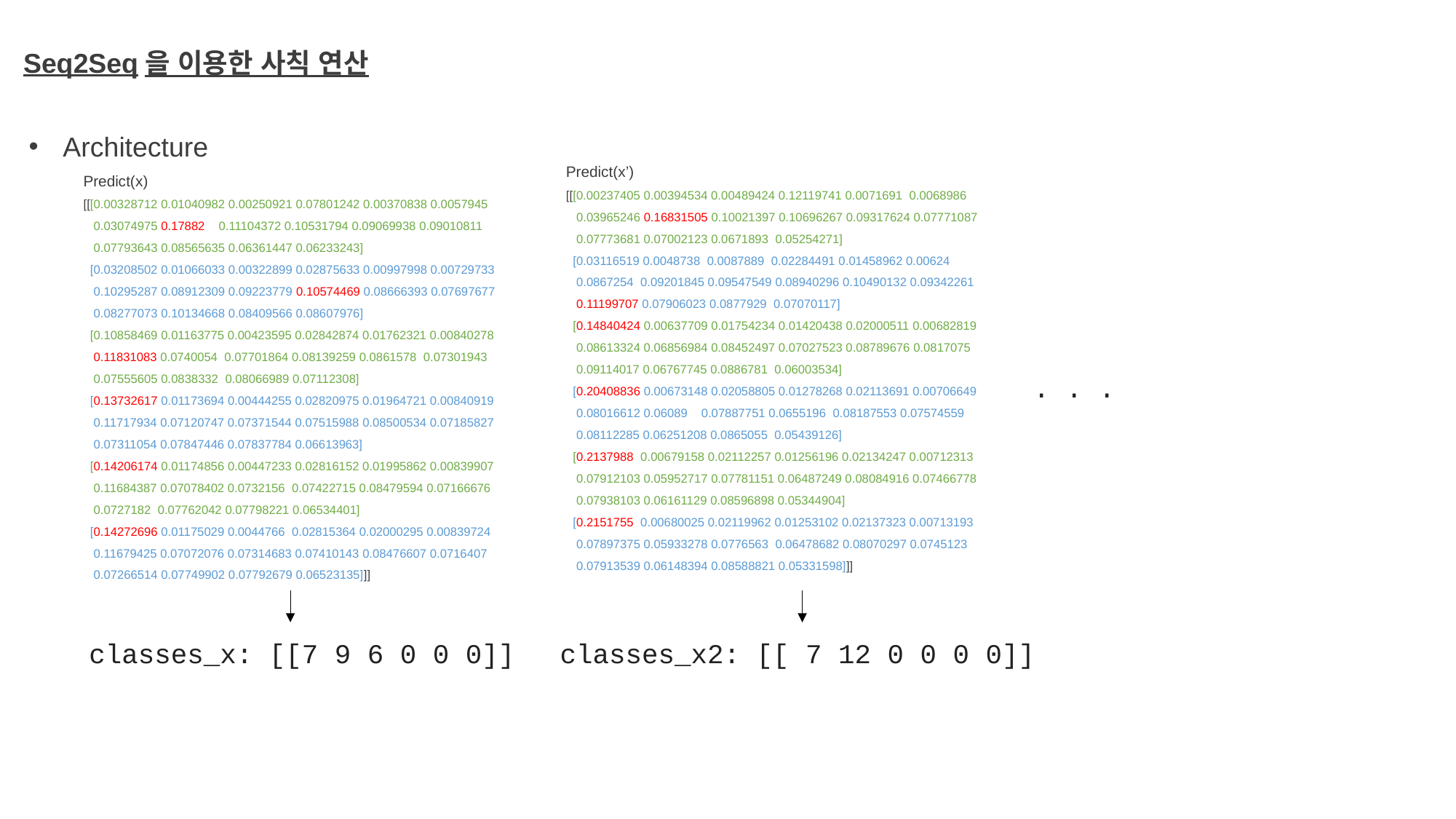

Seq2Seq을 이용한 사칙 연산

Predict(x’)
[[[0.00237405 0.00394534 0.00489424 0.12119741 0.0071691  0.0068986
   0.03965246 0.16831505 0.10021397 0.10696267 0.09317624 0.07771087
   0.07773681 0.07002123 0.0671893  0.05254271]
  [0.03116519 0.0048738  0.0087889  0.02284491 0.01458962 0.00624
   0.0867254  0.09201845 0.09547549 0.08940296 0.10490132 0.09342261
   0.11199707 0.07906023 0.0877929  0.07070117]
  [0.14840424 0.00637709 0.01754234 0.01420438 0.02000511 0.00682819
   0.08613324 0.06856984 0.08452497 0.07027523 0.08789676 0.0817075
   0.09114017 0.06767745 0.0886781  0.06003534]
  [0.20408836 0.00673148 0.02058805 0.01278268 0.02113691 0.00706649
   0.08016612 0.06089    0.07887751 0.0655196  0.08187553 0.07574559
   0.08112285 0.06251208 0.0865055  0.05439126]
  [0.2137988  0.00679158 0.02112257 0.01256196 0.02134247 0.00712313
   0.07912103 0.05952717 0.07781151 0.06487249 0.08084916 0.07466778
   0.07938103 0.06161129 0.08596898 0.05344904]
  [0.2151755  0.00680025 0.02119962 0.01253102 0.02137323 0.00713193
   0.07897375 0.05933278 0.0776563  0.06478682 0.08070297 0.0745123
   0.07913539 0.06148394 0.08588821 0.05331598]]]
Architecture
Predict(x)
[[[0.00328712 0.01040982 0.00250921 0.07801242 0.00370838 0.0057945
   0.03074975 0.17882    0.11104372 0.10531794 0.09069938 0.09010811
   0.07793643 0.08565635 0.06361447 0.06233243]
  [0.03208502 0.01066033 0.00322899 0.02875633 0.00997998 0.00729733
   0.10295287 0.08912309 0.09223779 0.10574469 0.08666393 0.07697677
   0.08277073 0.10134668 0.08409566 0.08607976]
  [0.10858469 0.01163775 0.00423595 0.02842874 0.01762321 0.00840278
   0.11831083 0.0740054  0.07701864 0.08139259 0.0861578  0.07301943
   0.07555605 0.0838332  0.08066989 0.07112308]
  [0.13732617 0.01173694 0.00444255 0.02820975 0.01964721 0.00840919
   0.11717934 0.07120747 0.07371544 0.07515988 0.08500534 0.07185827
   0.07311054 0.07847446 0.07837784 0.06613963]
  [0.14206174 0.01174856 0.00447233 0.02816152 0.01995862 0.00839907
   0.11684387 0.07078402 0.0732156  0.07422715 0.08479594 0.07166676
   0.0727182  0.07762042 0.07798221 0.06534401]
  [0.14272696 0.01175029 0.0044766  0.02815364 0.02000295 0.00839724
   0.11679425 0.07072076 0.07314683 0.07410143 0.08476607 0.0716407
   0.07266514 0.07749902 0.07792679 0.06523135]]]
. . .
classes_x: [[7 9 6 0 0 0]]
classes_x2: [[ 7 12 0 0 0 0]]